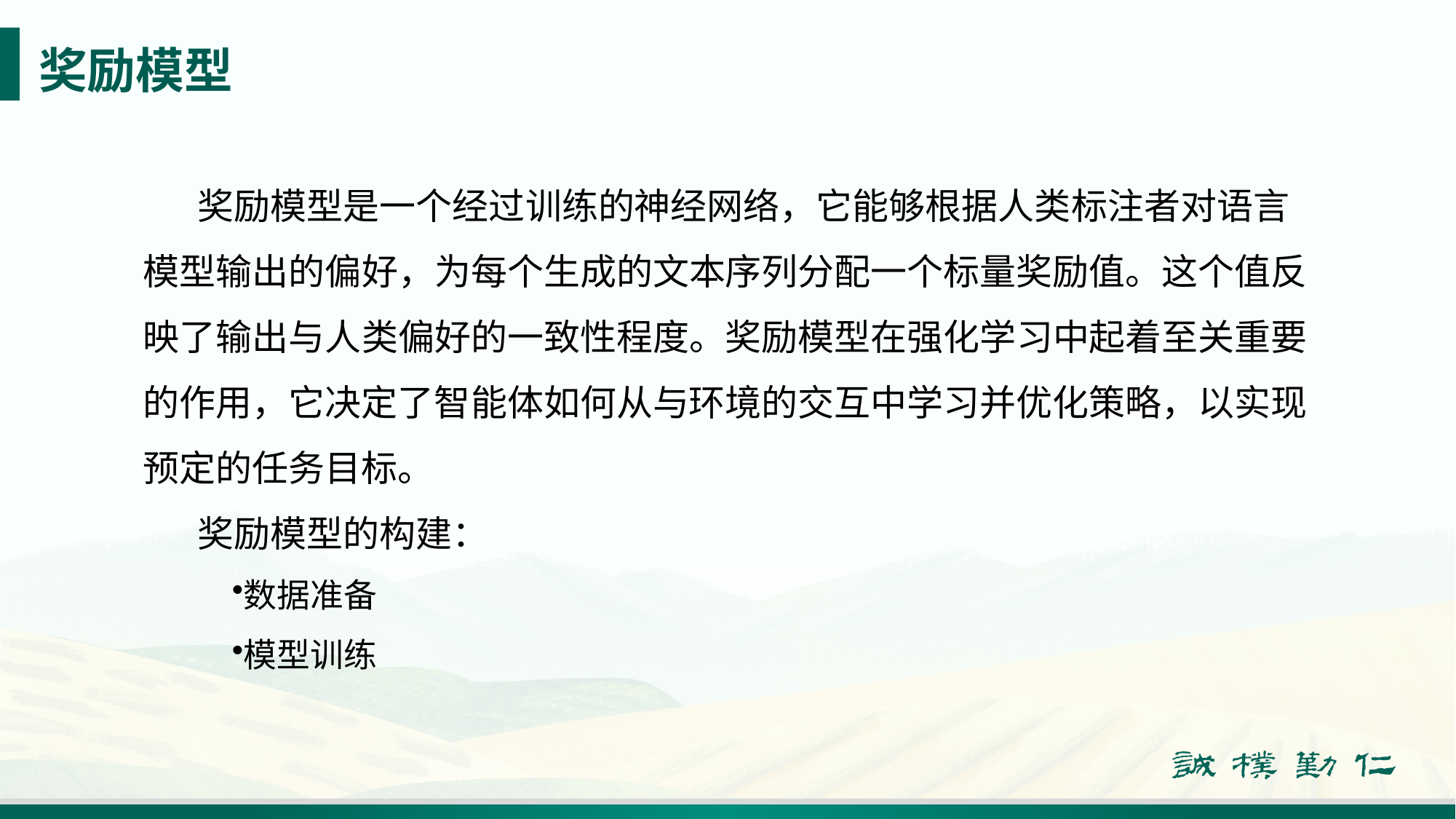

奖励模型
奖励模型是一个经过训练的神经网络，它能够根据人类标注者对语言模型输出的偏好，为每个生成的文本序列分配一个标量奖励值。这个值反映了输出与人类偏好的一致性程度。奖励模型在强化学习中起着至关重要的作用，它决定了智能体如何从与环境的交互中学习并优化策略，以实现预定的任务目标。
奖励模型的构建：
数据准备
模型训练